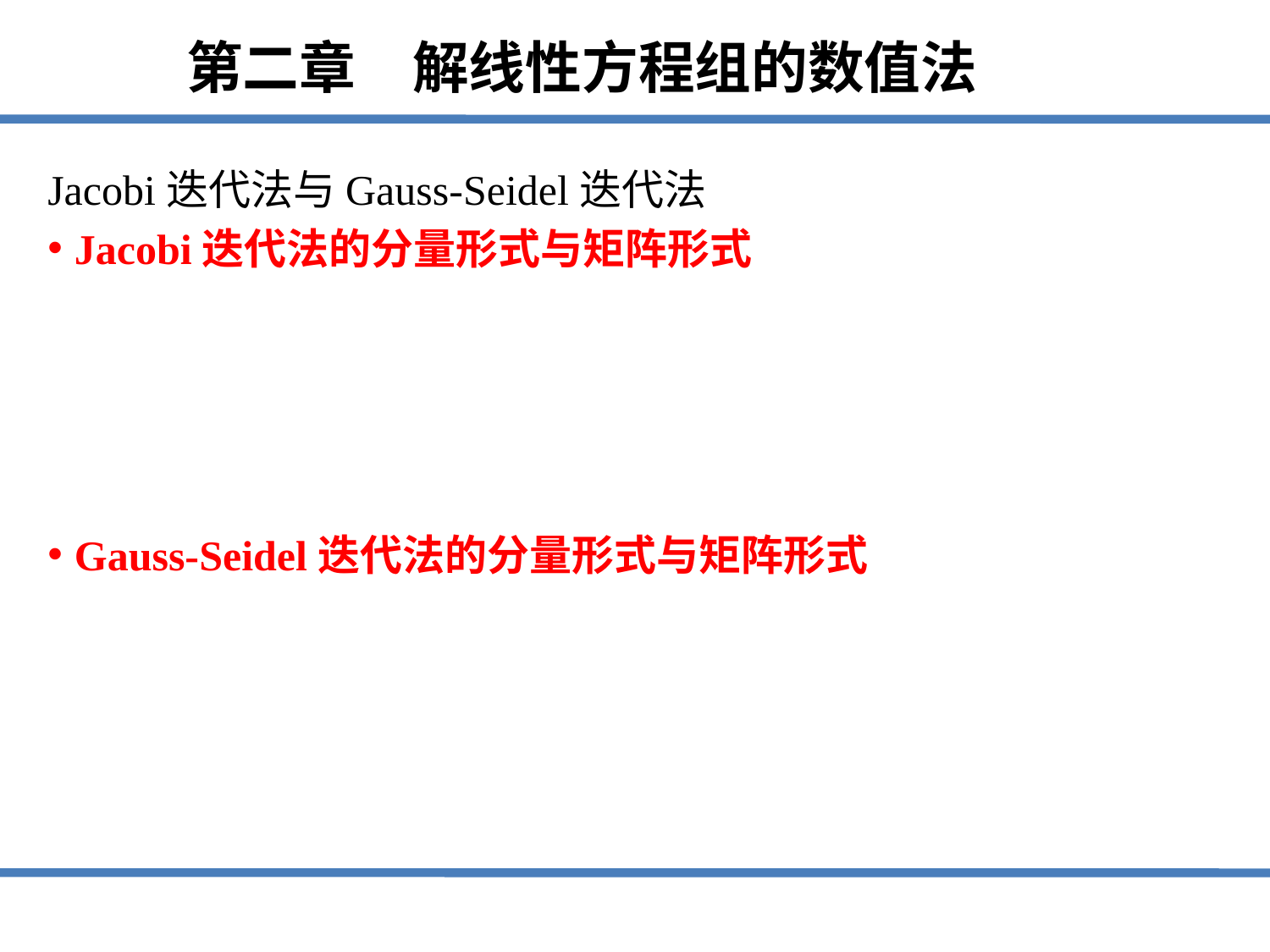

# 第二章　解线性方程组的数值法
Jacobi迭代法与Gauss-Seidel迭代法
Jacobi迭代法的分量形式与矩阵形式

Gauss-Seidel迭代法的分量形式与矩阵形式